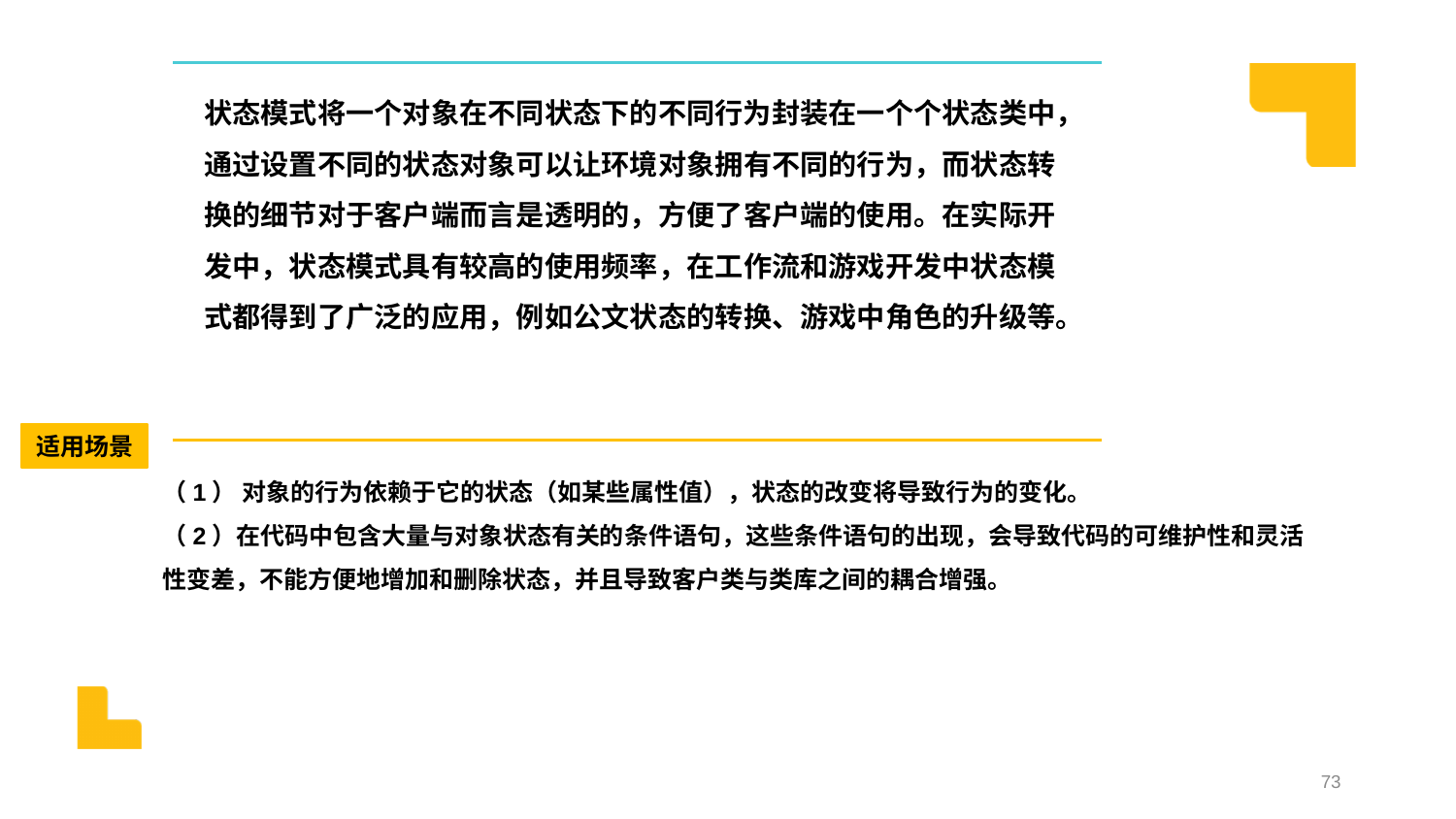

状态模式将一个对象在不同状态下的不同行为封装在一个个状态类中，通过设置不同的状态对象可以让环境对象拥有不同的行为，而状态转换的细节对于客户端而言是透明的，方便了客户端的使用。在实际开发中，状态模式具有较高的使用频率，在工作流和游戏开发中状态模式都得到了广泛的应用，例如公文状态的转换、游戏中角色的升级等。

适用场景
（1） 对象的行为依赖于它的状态（如某些属性值），状态的改变将导致行为的变化。
（2）在代码中包含大量与对象状态有关的条件语句，这些条件语句的出现，会导致代码的可维护性和灵活性变差，不能方便地增加和删除状态，并且导致客户类与类库之间的耦合增强。
73